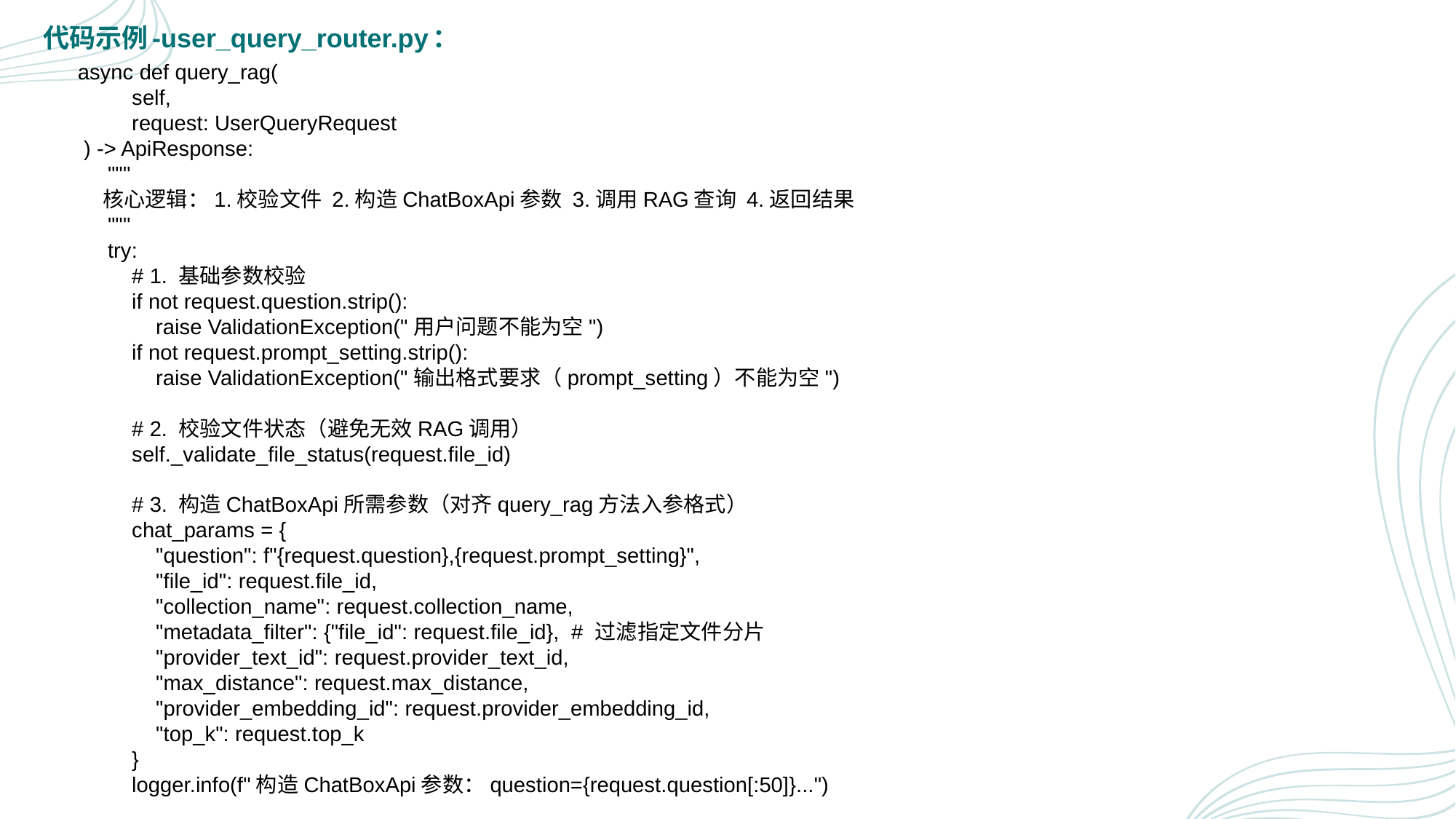

代码示例-user_query_router.py：
   async def query_rag(
            self,
            request: UserQueryRequest
    ) -> ApiResponse:
        """
        核心逻辑：1.校验文件 2.构造ChatBoxApi参数 3.调用RAG查询 4.返回结果
        """
        try:
            # 1. 基础参数校验
            if not request.question.strip():
                raise ValidationException("用户问题不能为空")
            if not request.prompt_setting.strip():
                raise ValidationException("输出格式要求（prompt_setting）不能为空")

            # 2. 校验文件状态（避免无效RAG调用）
            self._validate_file_status(request.file_id)

            # 3. 构造ChatBoxApi所需参数（对齐query_rag方法入参格式）
            chat_params = {
                "question": f"{request.question},{request.prompt_setting}",
                "file_id": request.file_id,
                "collection_name": request.collection_name,
                "metadata_filter": {"file_id": request.file_id},  # 过滤指定文件分片
                "provider_text_id": request.provider_text_id,
                "max_distance": request.max_distance,
                "provider_embedding_id": request.provider_embedding_id,
                "top_k": request.top_k
            }
            logger.info(f"构造ChatBoxApi参数：question={request.question[:50]}...")